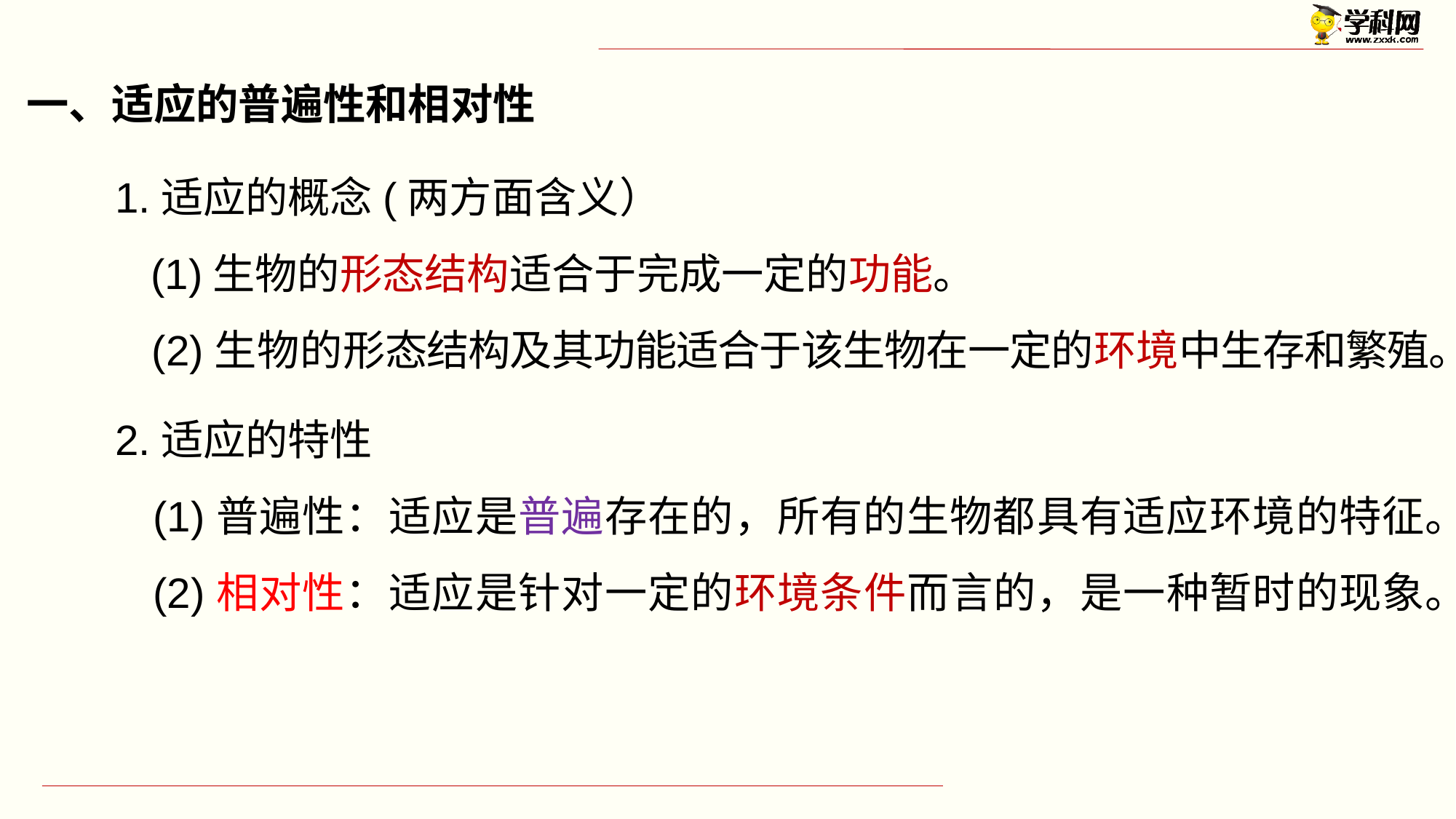

一、适应的普遍性和相对性
1.适应的概念(两方面含义）
   (1)生物的形态结构适合于完成一定的功能。
   (2)生物的形态结构及其功能适合于该生物在一定的环境中生存和繁殖。
2.适应的特性
   (1)普遍性：适应是普遍存在的，所有的生物都具有适应环境的特征。
   (2)相对性：适应是针对一定的环境条件而言的，是一种暂时的现象。